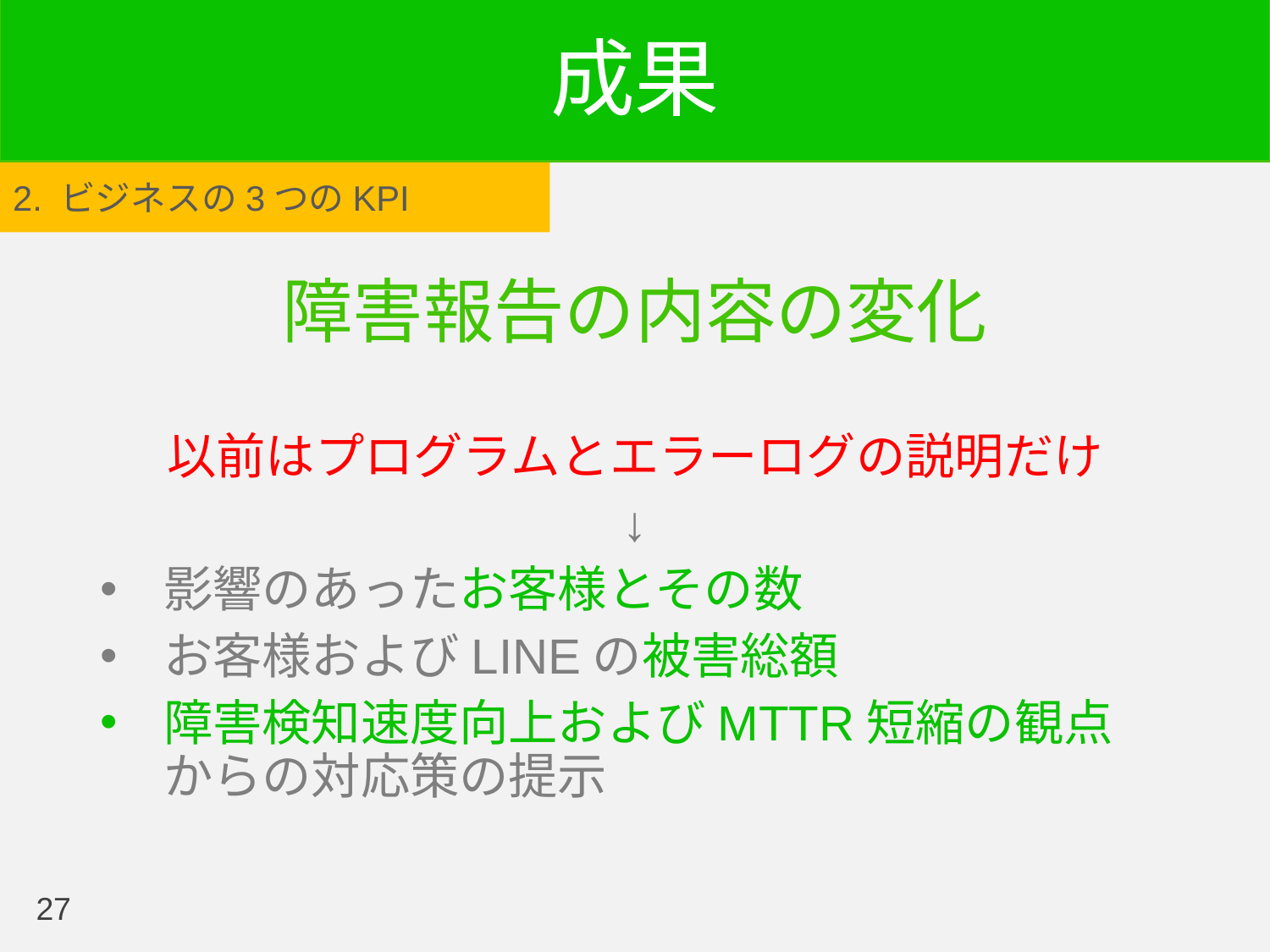

# 成果
2. ビジネスの3つのKPI
障害報告の内容の変化

以前はプログラムとエラーログの説明だけ
↓
影響のあったお客様とその数
お客様およびLINEの被害総額
障害検知速度向上およびMTTR短縮の観点
からの対応策の提示
27